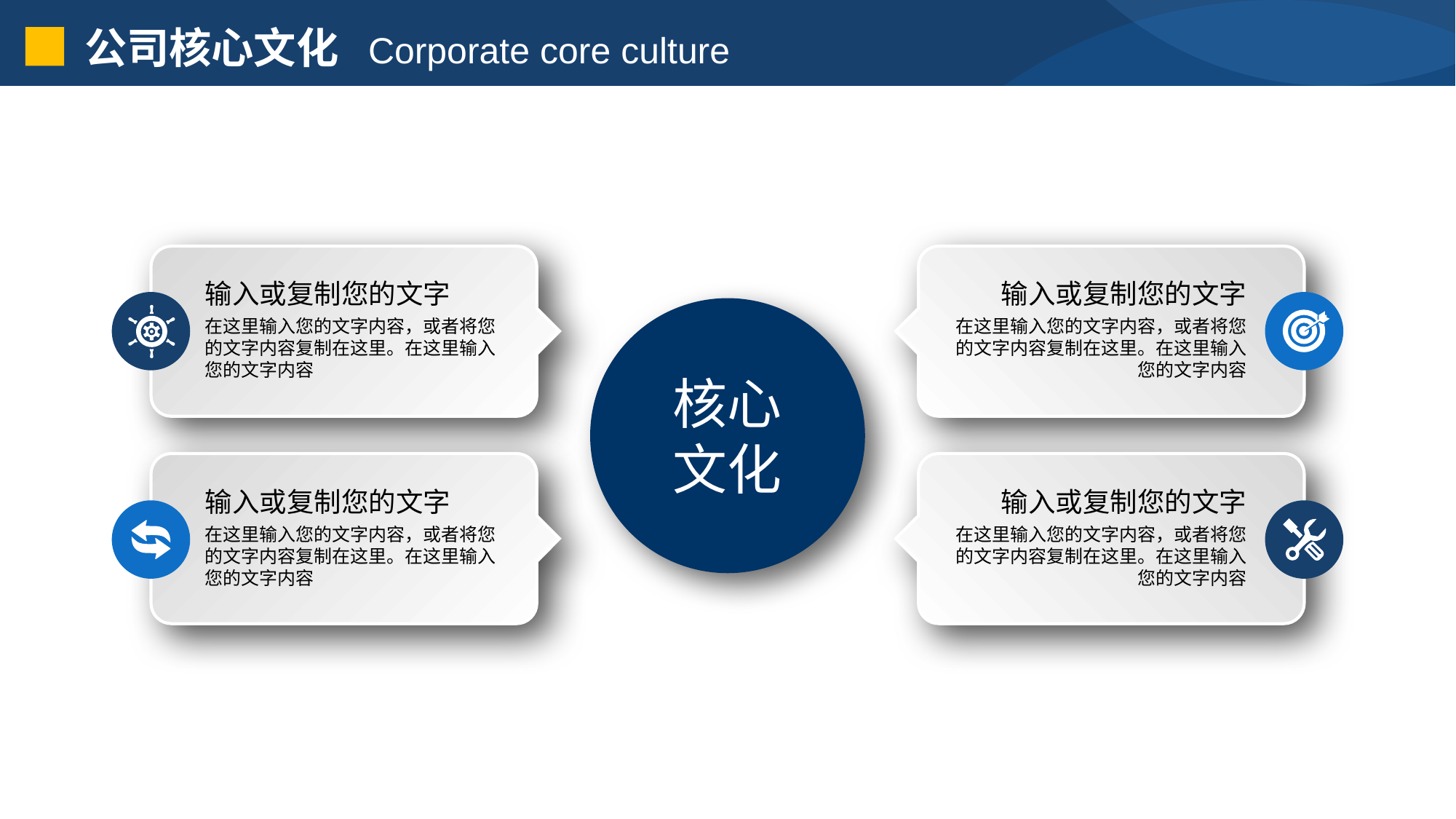

公司核心文化  Corporate core culture

输入或复制您的文字
输入或复制您的文字

在这里输入您的文字内容，或者将您的文字内容复制在这里。在这里输入您的文字内容
在这里输入您的文字内容，或者将您的文字内容复制在这里。在这里输入您的文字内容
核心文化

输入或复制您的文字
输入或复制您的文字

在这里输入您的文字内容，或者将您的文字内容复制在这里。在这里输入您的文字内容
在这里输入您的文字内容，或者将您的文字内容复制在这里。在这里输入您的文字内容